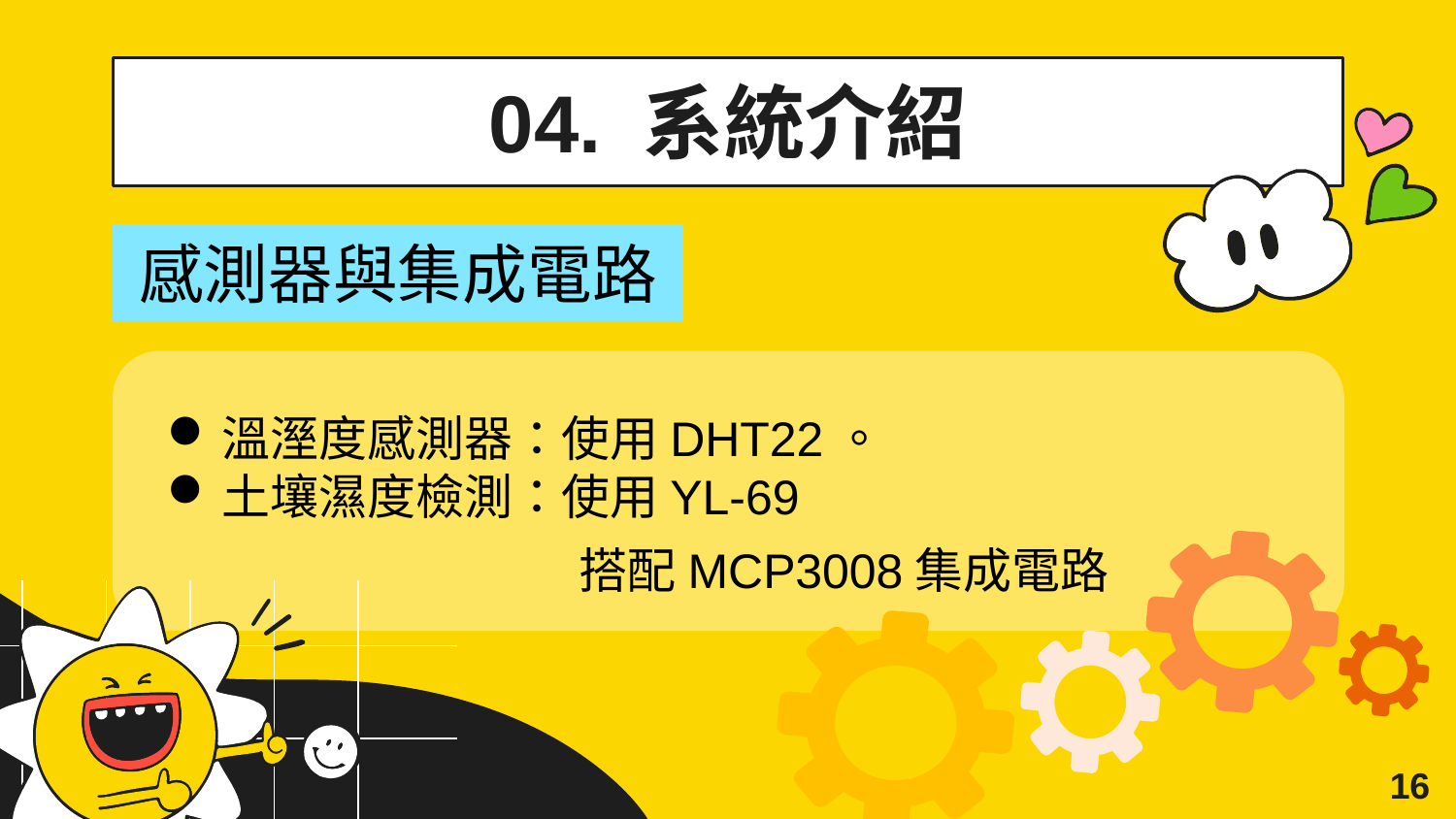

04. 系統介紹

感測器與集成電路

溫溼度感測器：使用DHT22。
土壤濕度檢測：使用YL-69
		          搭配MCP3008集成電路

16